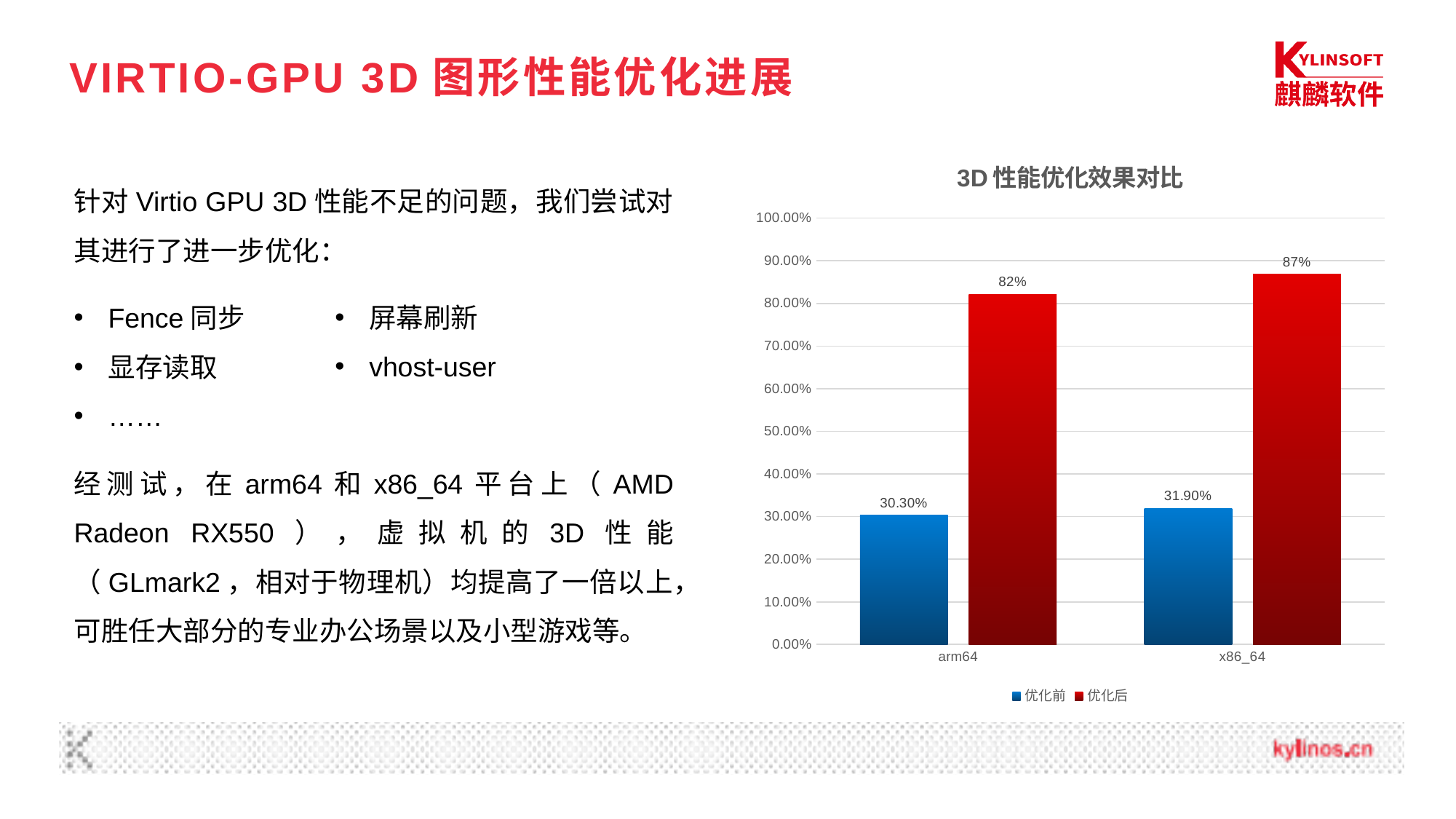

VIRTIO-GPU 3D图形性能优化进展

### Chart: 3D性能优化效果对比

| Category | 优化前 | 优化后 |
|---|---|---|
| arm64 | 0.303 | 0.821 |
| x86_64 | 0.319 | 0.868 |
针对Virtio GPU 3D性能不足的问题，我们尝试对其进行了进一步优化：
Fence同步
显存读取
……
经测试，在arm64和x86_64平台上（AMD Radeon RX550），虚拟机的3D性能（GLmark2，相对于物理机）均提高了一倍以上，可胜任大部分的专业办公场景以及小型游戏等。
屏幕刷新
vhost-user